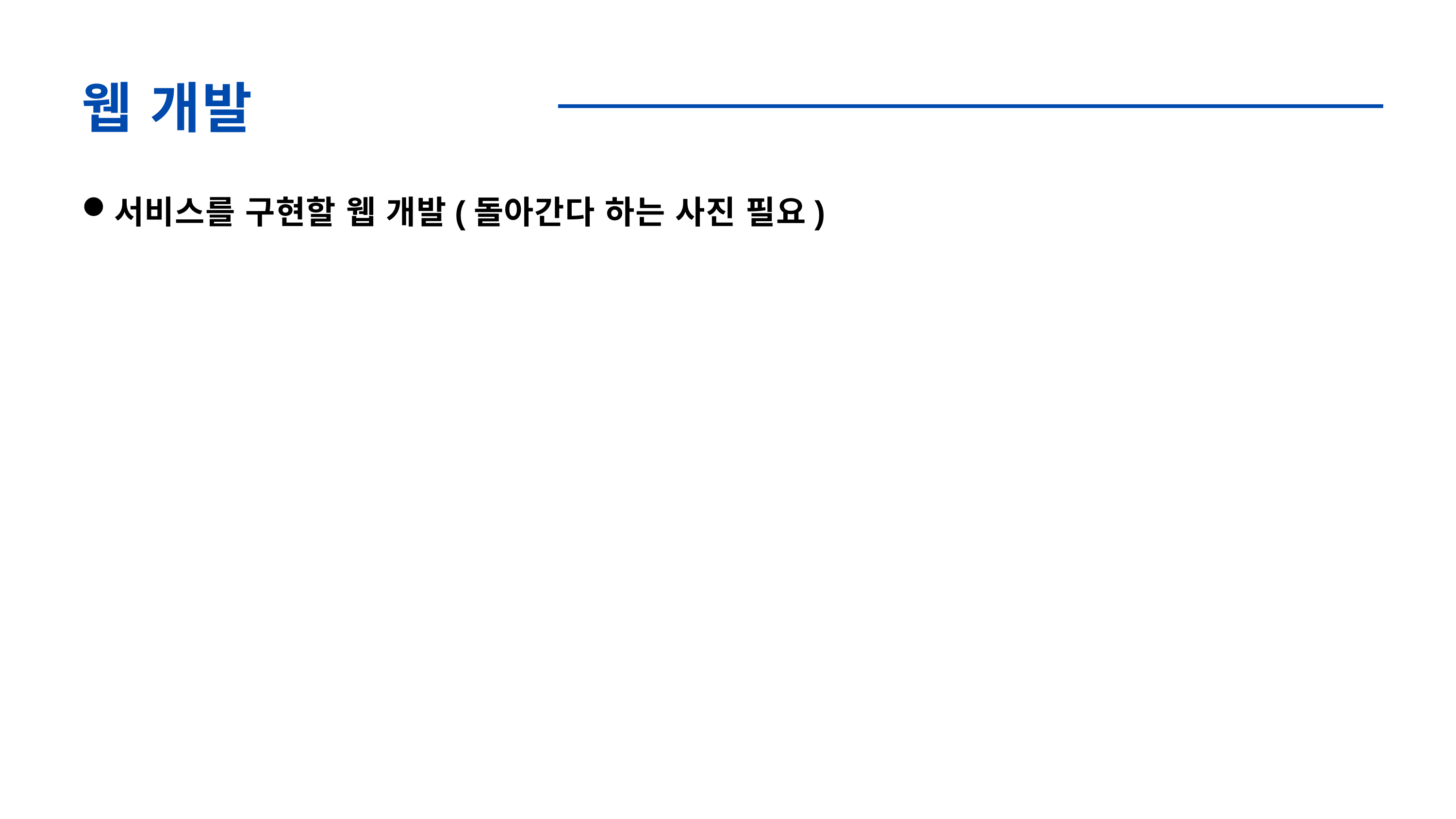

웹 개발

서비스를 구현할 웹 개발(돌아간다 하는 사진 필요)